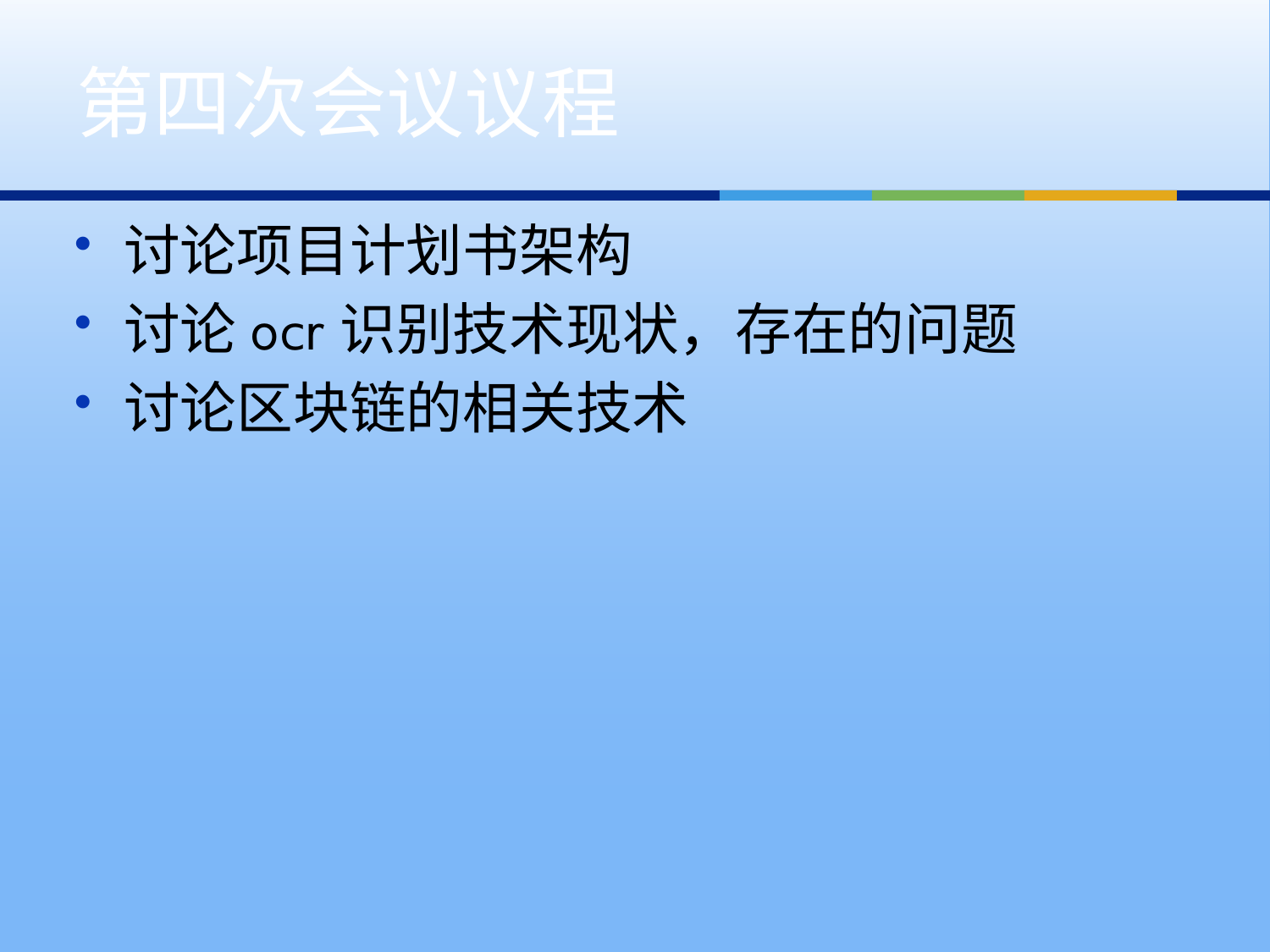

# 第四次会议议程
讨论项目计划书架构
讨论ocr识别技术现状，存在的问题
讨论区块链的相关技术